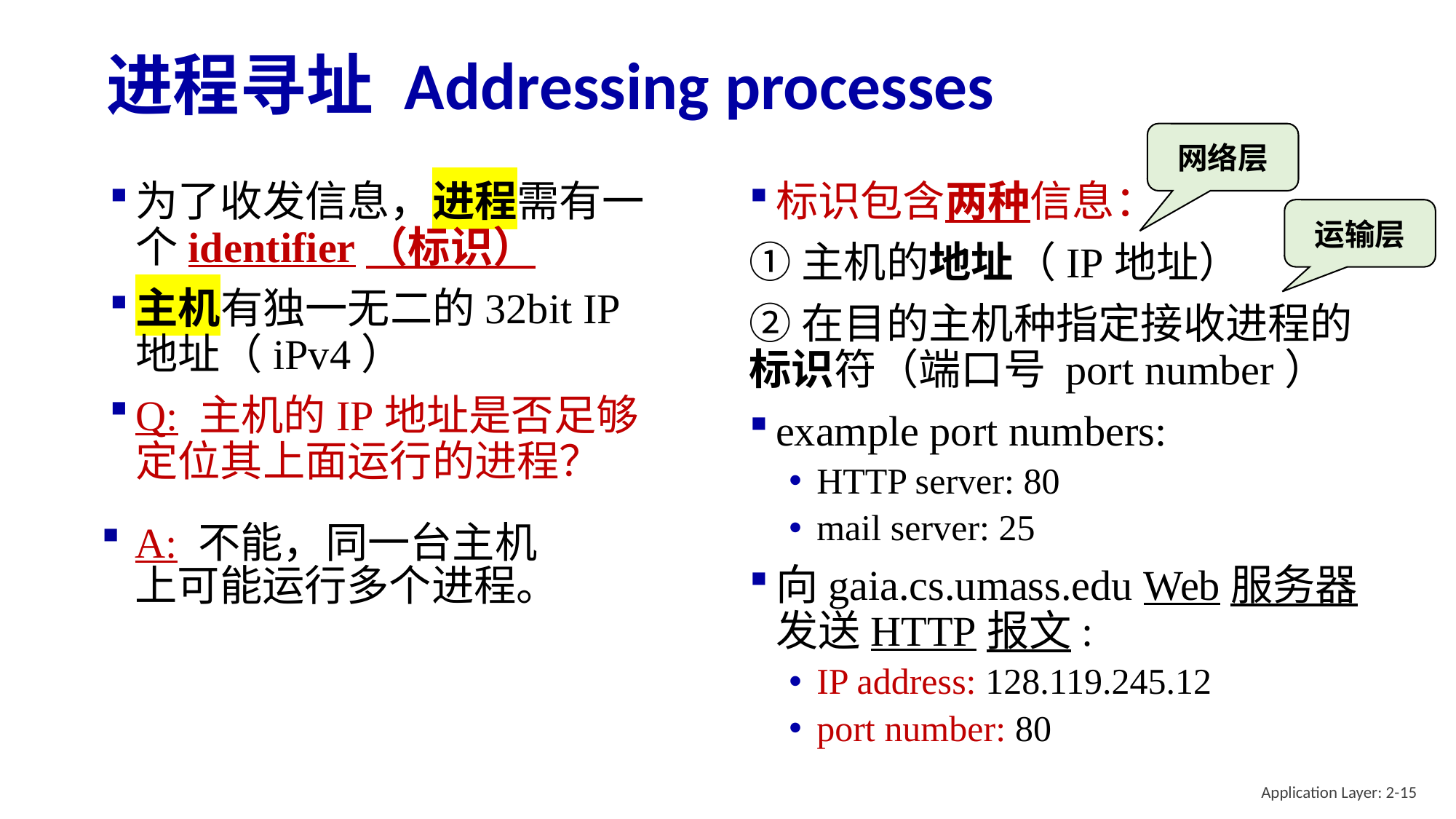

# 进程寻址 Addressing processes
网络层
为了收发信息，进程需有一个identifier（标识）
主机有独一无二的32bit IP地址（iPv4）
Q: 主机的IP地址是否足够定位其上面运行的进程？
标识包含两种信息：
①主机的地址（IP地址）
②在目的主机种指定接收进程的标识符（端口号 port number）
example port numbers:
HTTP server: 80
mail server: 25
向gaia.cs.umass.edu Web服务器发送HTTP报文:
IP address: 128.119.245.12
port number: 80
运输层
A: 不能，同一台主机上可能运行多个进程。
Application Layer: 2-15